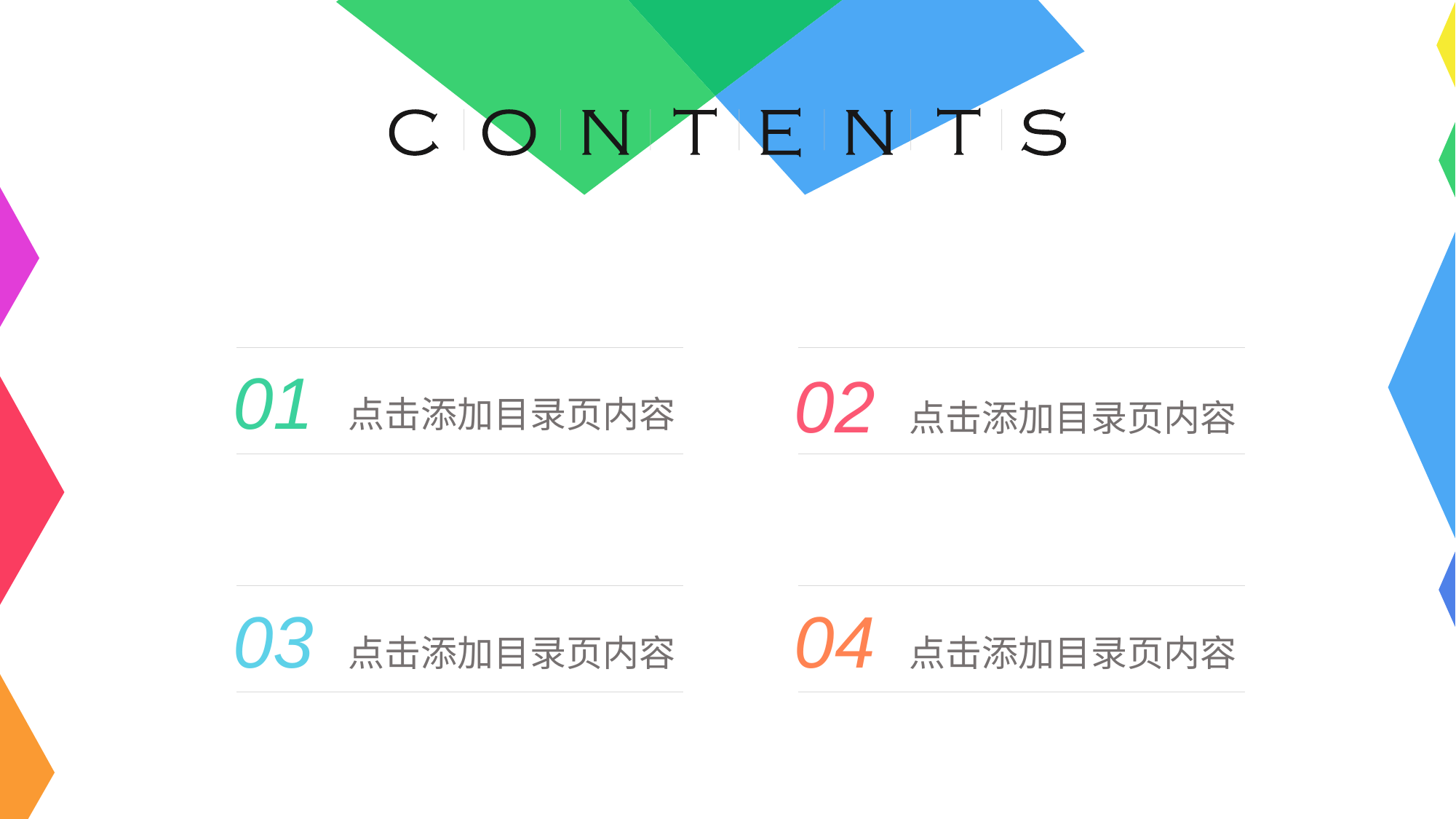

01
点击添加目录页内容
02
点击添加目录页内容

03
点击添加目录页内容
04
点击添加目录页内容